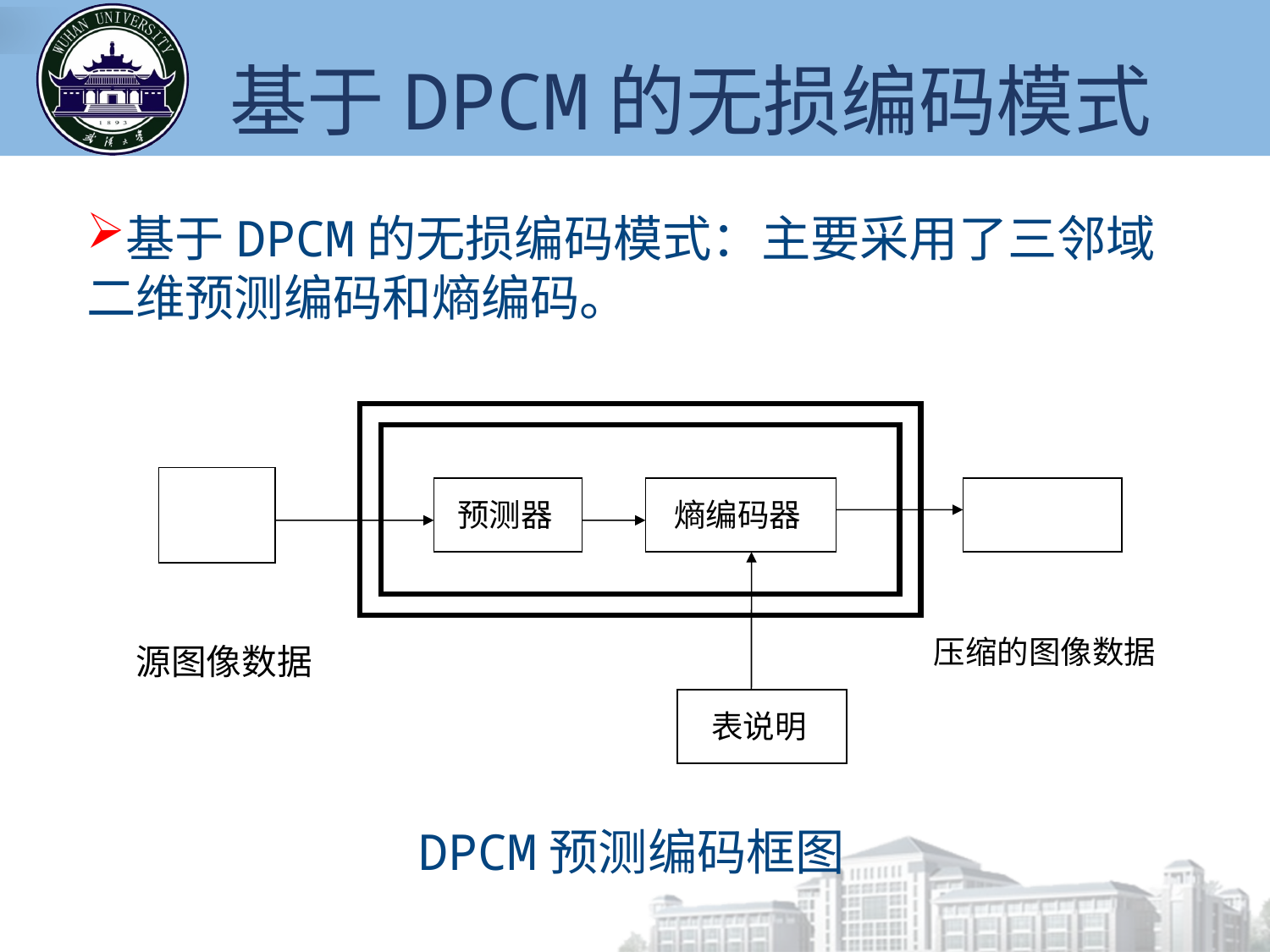

# 基于DPCM的无损编码模式
基于DPCM的无损编码模式：主要采用了三邻域二维预测编码和熵编码。

预测器
熵编码器

压缩的图像数据
源图像数据

表说明
DPCM预测编码框图